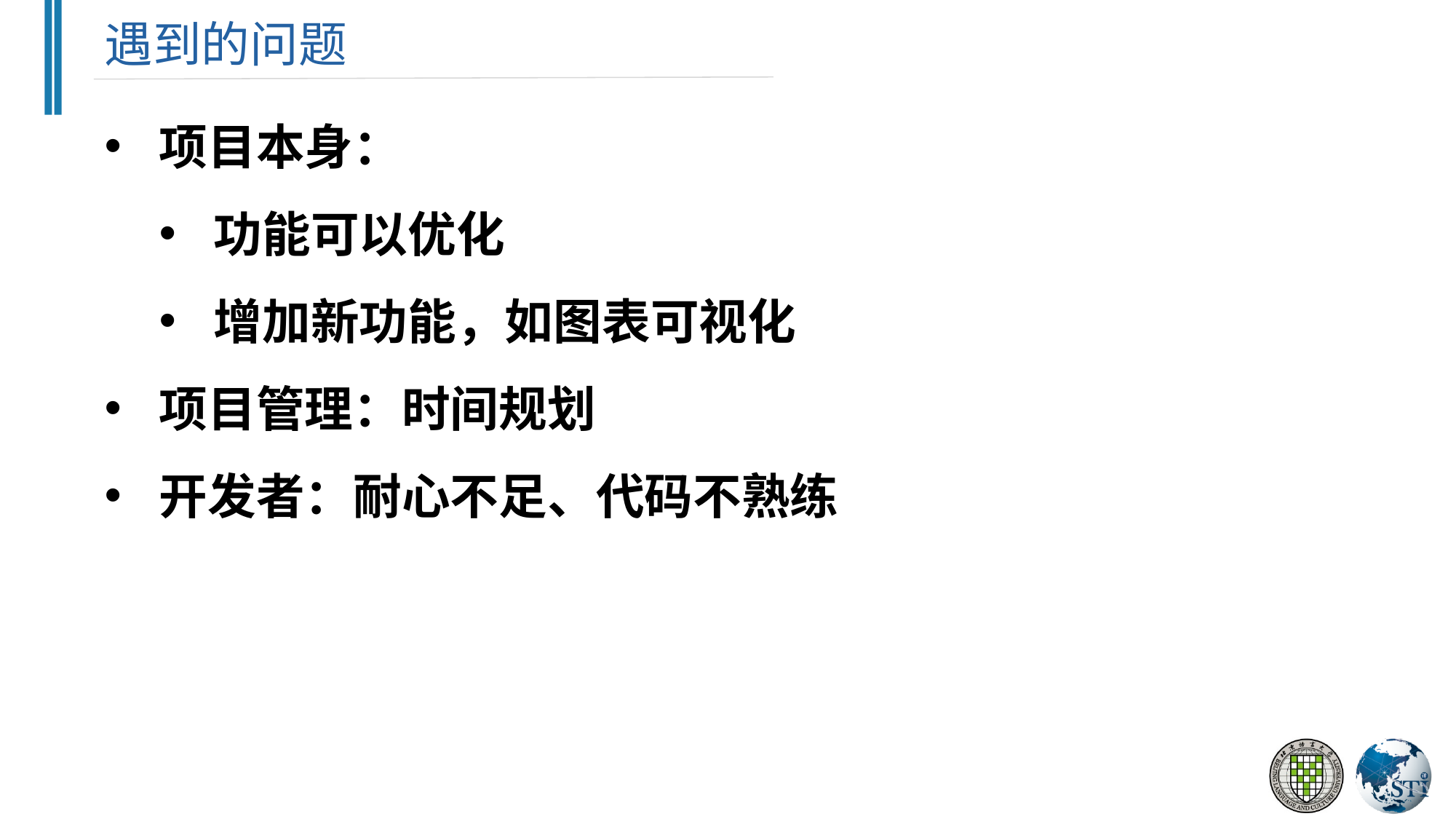

遇到的问题

项目本身：
功能可以优化
增加新功能，如图表可视化
项目管理：时间规划
开发者：耐心不足、代码不熟练